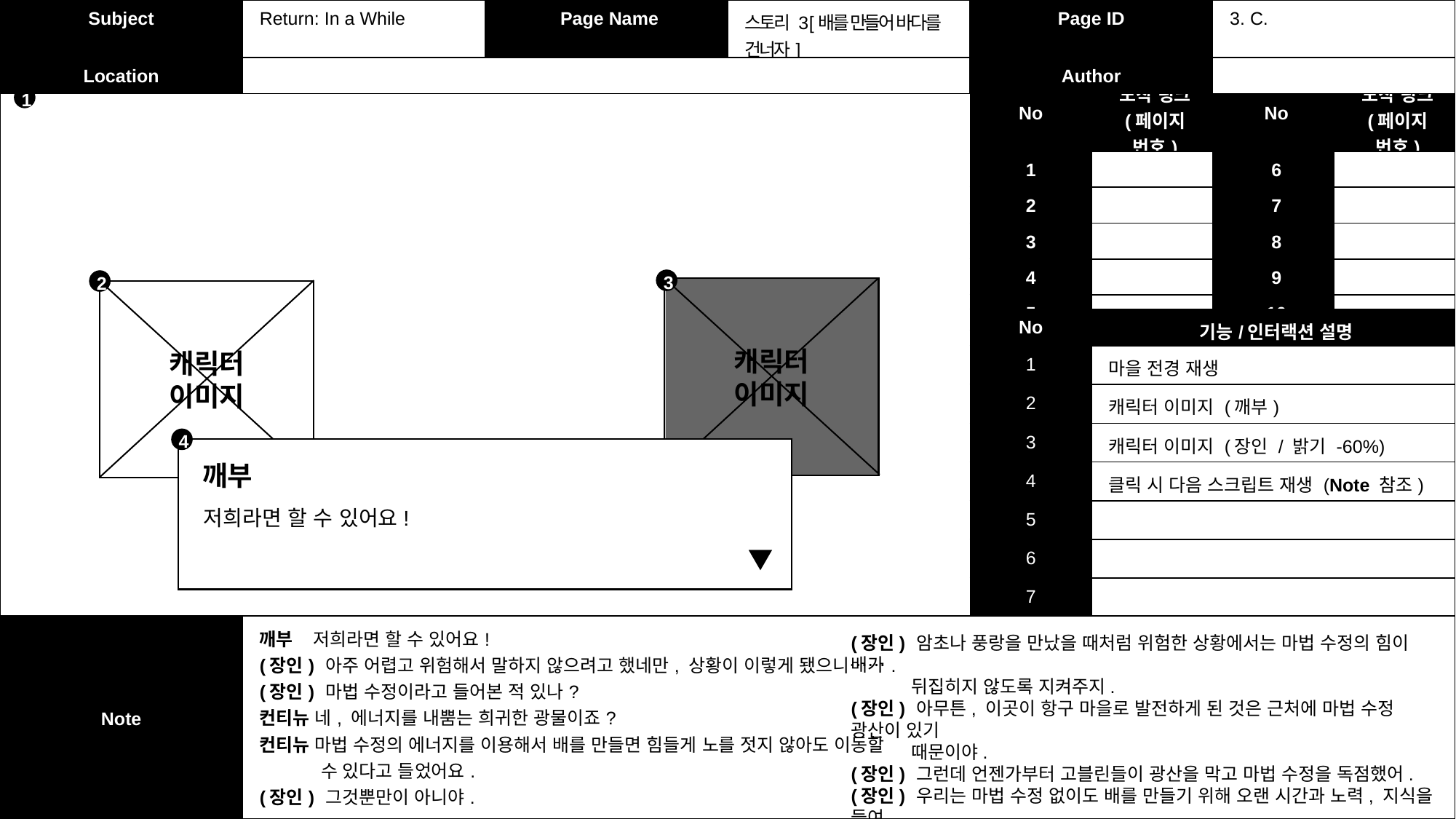

| Subject | Return: In a While | Page Name | 스토리 3 [배를 만들어 바다를 건너자] | Page ID | 3. C. |
| --- | --- | --- | --- | --- | --- |
| Location |  |  |  | Author |  |
| No | 도착 링크 (페이지 번호) | No | 도착 링크 (페이지 번호) |
| --- | --- | --- | --- |
| 1 |  | 6 |  |
| 2 |  | 7 |  |
| 3 |  | 8 |  |
| 4 |  | 9 |  |
| 5 |  | 10 |  |
1
3
2

캐릭터
이미지

캐릭터
이미지
| No | 기능/인터랙션 설명 |
| --- | --- |
| 1 | 마을 전경 재생 |
| 2 | 캐릭터 이미지 (깨부) |
| 3 | 캐릭터 이미지 (장인 / 밝기 -60%) |
| 4 | 클릭 시 다음 스크립트 재생 (Note 참조) |
| 5 |  |
| 6 |  |
| 7 |  |
4

깨부
저희라면 할 수 있어요!

| Note | 깨부 저희라면 할 수 있어요! (장인) 아주 어렵고 위험해서 말하지 않으려고 했네만, 상황이 이렇게 됐으니……. (장인) 마법 수정이라고 들어본 적 있나? 컨티뉴 네, 에너지를 내뿜는 희귀한 광물이죠? 컨티뉴 마법 수정의 에너지를 이용해서 배를 만들면 힘들게 노를 젓지 않아도 이동할 수 있다고 들었어요. (장인) 그것뿐만이 아니야. |
| --- | --- |
(장인)  암초나 풍랑을 만났을 때처럼 위험한 상황에서는 마법 수정의 힘이 배가
           뒤집히지 않도록 지켜주지.
(장인)  아무튼, 이곳이 항구 마을로 발전하게 된 것은 근처에 마법 수정 광산이 있기
           때문이야.
(장인)  그런데 언젠가부터 고블린들이 광산을 막고 마법 수정을 독점했어.
(장인)  우리는 마법 수정 없이도 배를 만들기 위해 오랜 시간과 노력, 지식을 들여
           고민했고 마법 수정을 대신할 방법을 찾아냈지.
(장인)  그게 이곳이 ‘장인 마을’로 불리게 된 이유네.